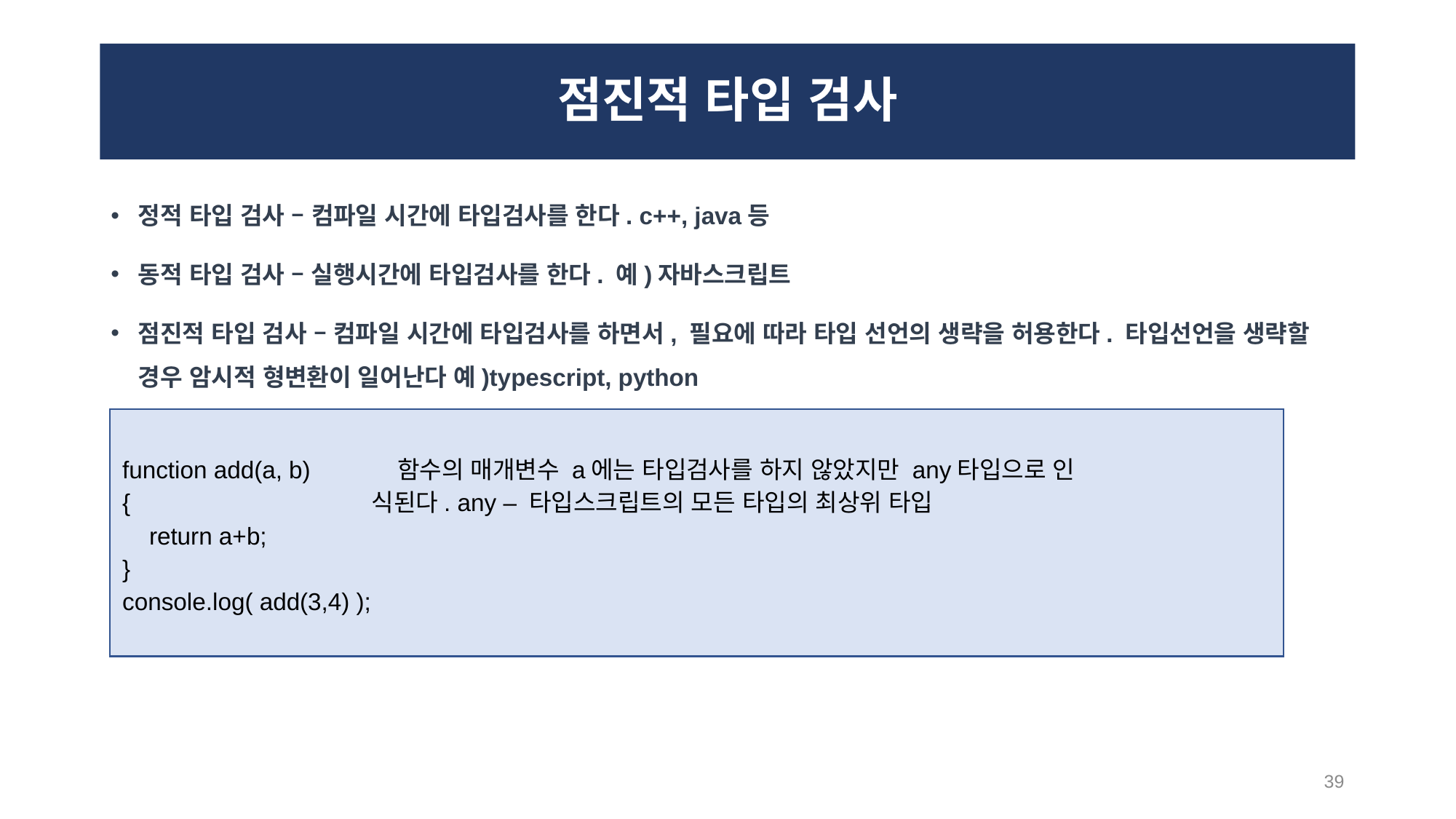

# 점진적 타입 검사
정적 타입 검사 – 컴파일 시간에 타입검사를 한다. c++, java등
동적 타입 검사 – 실행시간에 타입검사를 한다. 예)자바스크립트
점진적 타입 검사 – 컴파일 시간에 타입검사를 하면서, 필요에 따라 타입 선언의 생략을 허용한다. 타입선언을 생략할 경우 암시적 형변환이 일어난다 예)typescript, python
function add(a, b)            함수의 매개변수 a에는 타입검사를 하지 않았지만 any타입으로 인
{                                   식된다. any – 타입스크립트의 모든 타입의 최상위 타입
    return a+b;
}
console.log( add(3,4) );
39